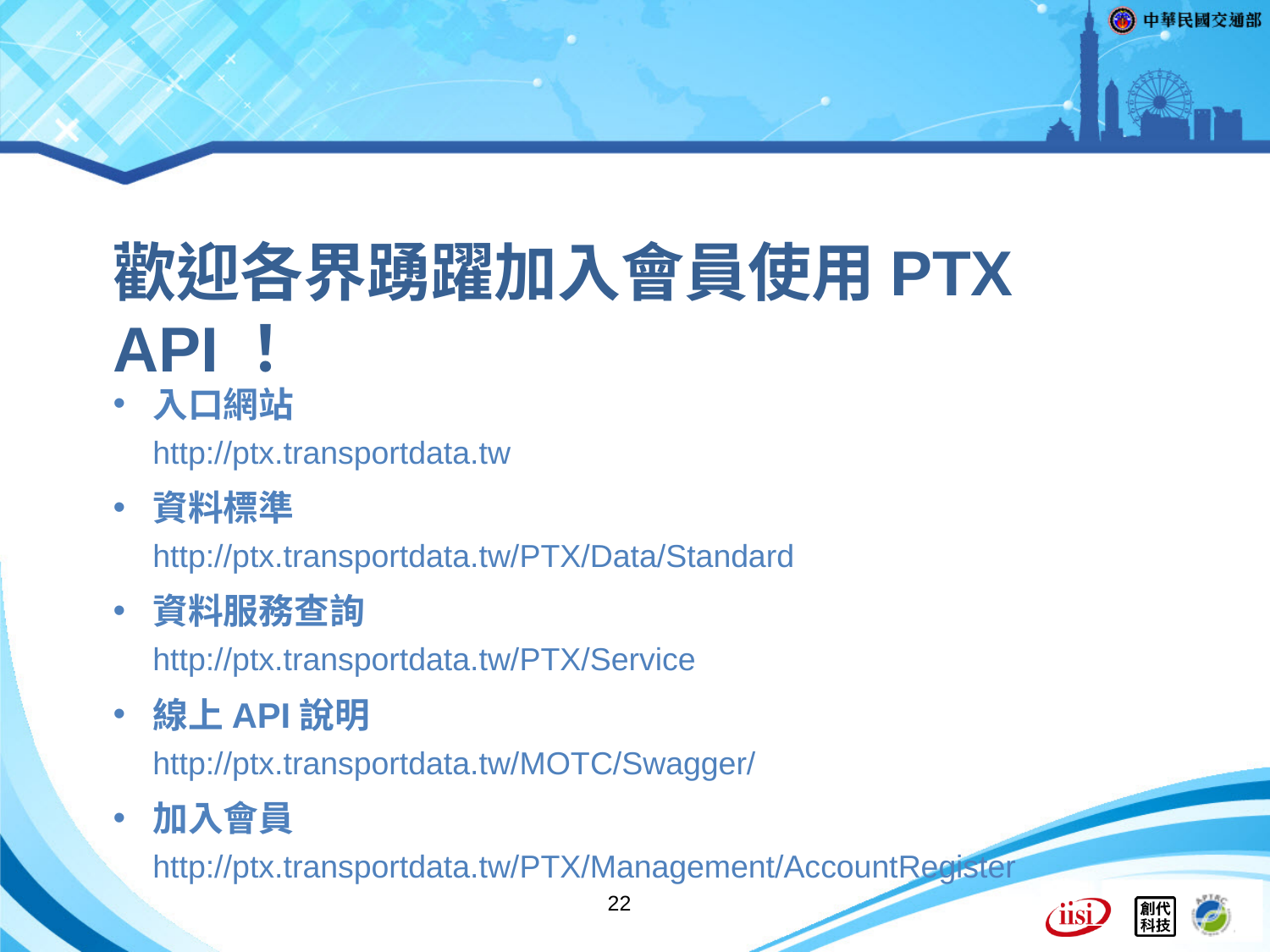

# 歡迎各界踴躍加入會員使用PTX API！
入口網站
http://ptx.transportdata.tw
資料標準
http://ptx.transportdata.tw/PTX/Data/Standard
資料服務查詢
http://ptx.transportdata.tw/PTX/Service
線上API說明
http://ptx.transportdata.tw/MOTC/Swagger/
加入會員
http://ptx.transportdata.tw/PTX/Management/AccountRegister
22